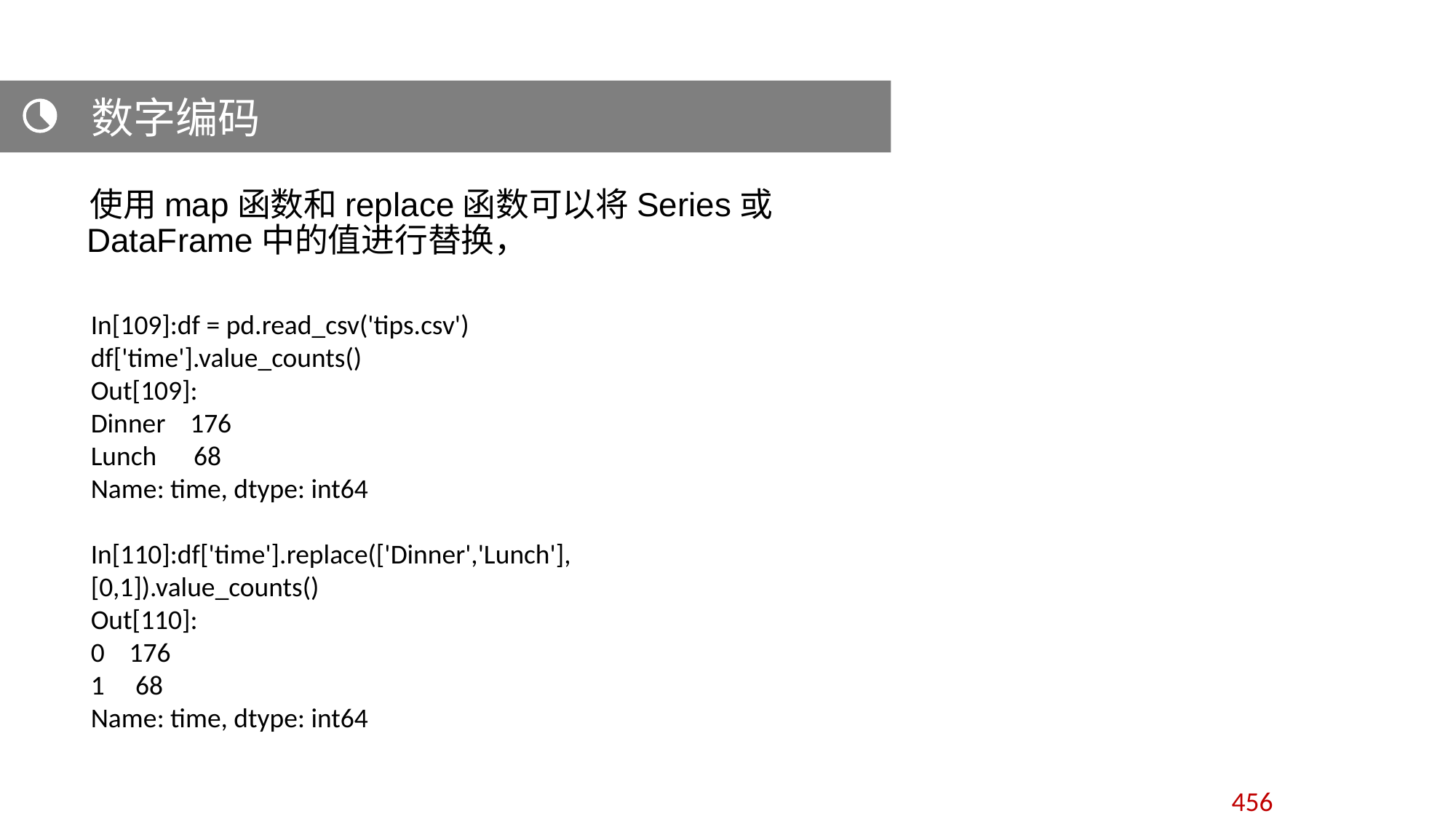

数字编码

   使用map函数和replace函数可以将Series或DataFrame中的值进行替换，

In[109]:df = pd.read_csv('tips.csv')
df['time'].value_counts()
Out[109]:
Dinner    176
Lunch      68
Name: time, dtype: int64

In[110]:df['time'].replace(['Dinner','Lunch'],[0,1]).value_counts()
Out[110]:
0    176
1     68
Name: time, dtype: int64

456